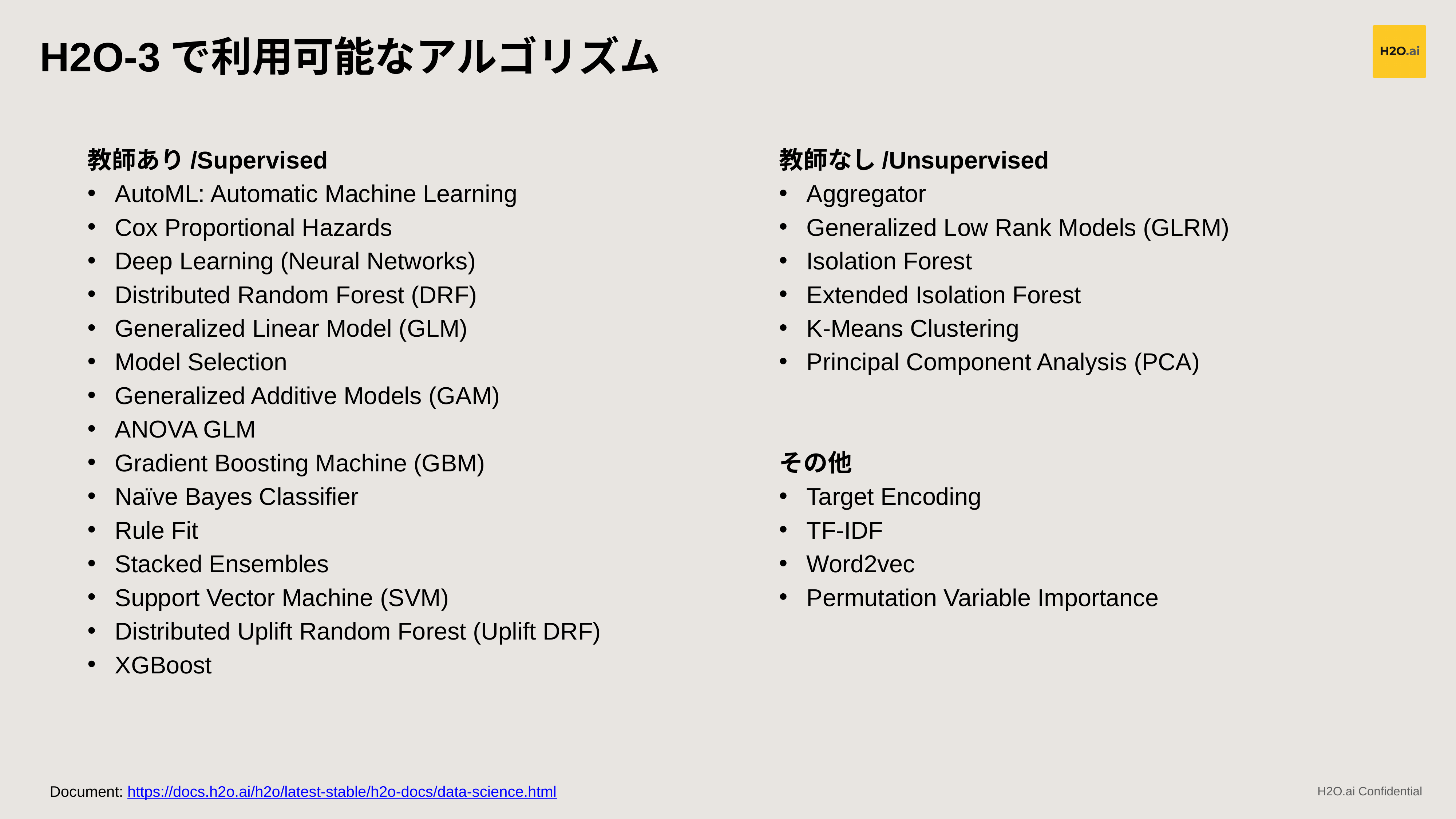

H2O-3で利用可能なアルゴリズム
教師あり/Supervised
AutoML: Automatic Machine Learning
Cox Proportional Hazards
Deep Learning (Neural Networks)
Distributed Random Forest (DRF)
Generalized Linear Model (GLM)
Model Selection
Generalized Additive Models (GAM)
ANOVA GLM
Gradient Boosting Machine (GBM)
Naïve Bayes Classifier
Rule Fit
Stacked Ensembles
Support Vector Machine (SVM)
Distributed Uplift Random Forest (Uplift DRF)
XGBoost

教師なし/Unsupervised
Aggregator
Generalized Low Rank Models (GLRM)
Isolation Forest
Extended Isolation Forest
K-Means Clustering
Principal Component Analysis (PCA)

その他
Target Encoding
TF-IDF
Word2vec
Permutation Variable Importance
Document: https://docs.h2o.ai/h2o/latest-stable/h2o-docs/data-science.html